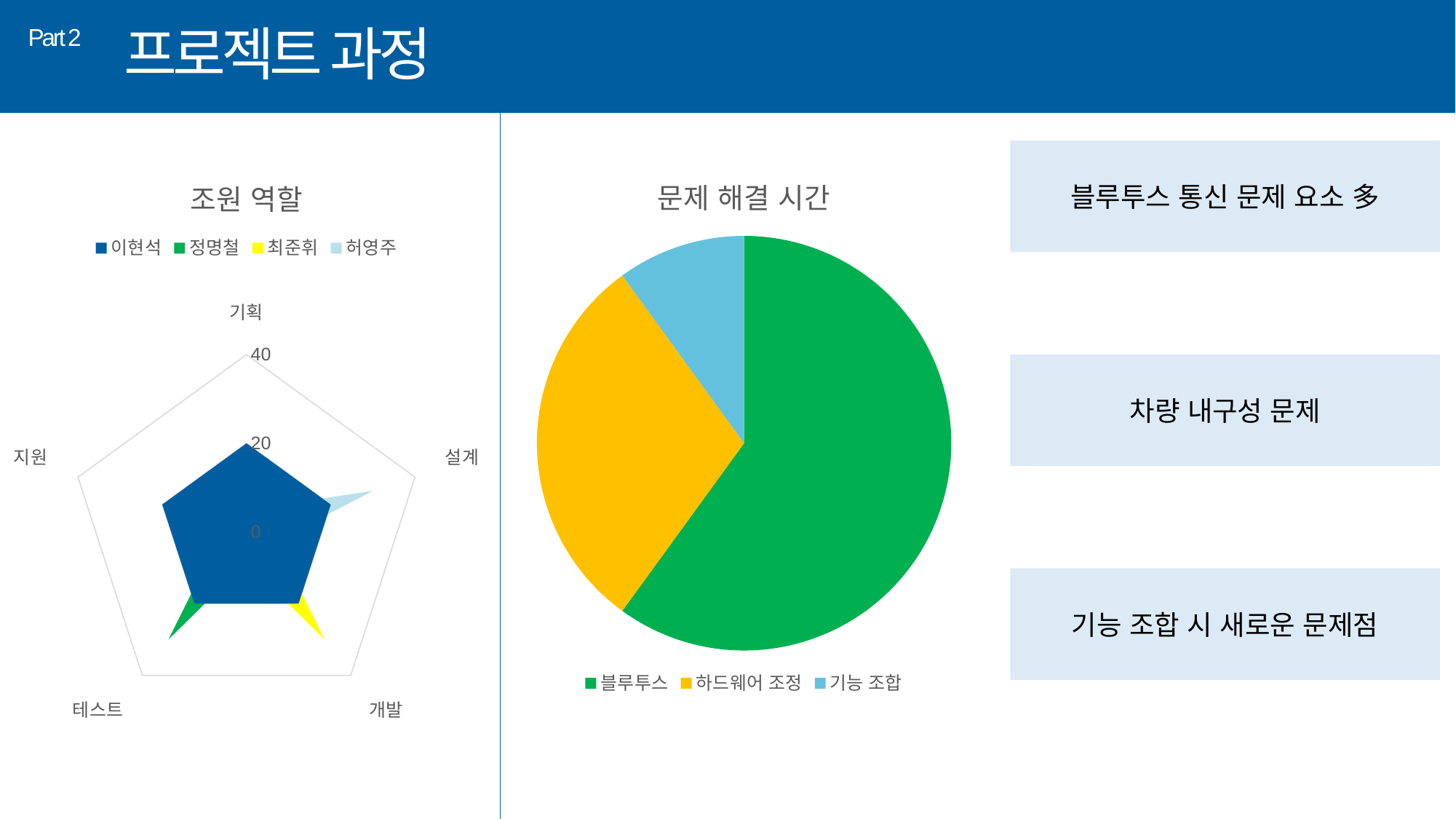

프로젝트 과정
Part 2
블루투스 통신 문제 요소 多

### Chart: 조원 역할

| Category | 이현석 | 정명철 | 최준휘 | 허영주 |
|---|---|---|---|---|
| 기획 | 20.0 | 5.0 | 5.0 | 5.0 |
| 설계 | 20.0 | 5.0 | 5.0 | 30.0 |
| 개발 | 20.0 | 5.0 | 30.0 | 5.0 |
| 테스트 | 20.0 | 30.0 | 5.0 | 5.0 |
| 지원 | 20.0 | 5.0 | 5.0 | 5.0 |

### Chart: 문제 해결 시간

| Category | 판매 |
|---|---|
| 블루투스 | 6.0 |
| 하드웨어 조정 | 3.0 |
| 기능 조합 | 1.0 |
차량 내구성 문제
기능 조합 시 새로운 문제점